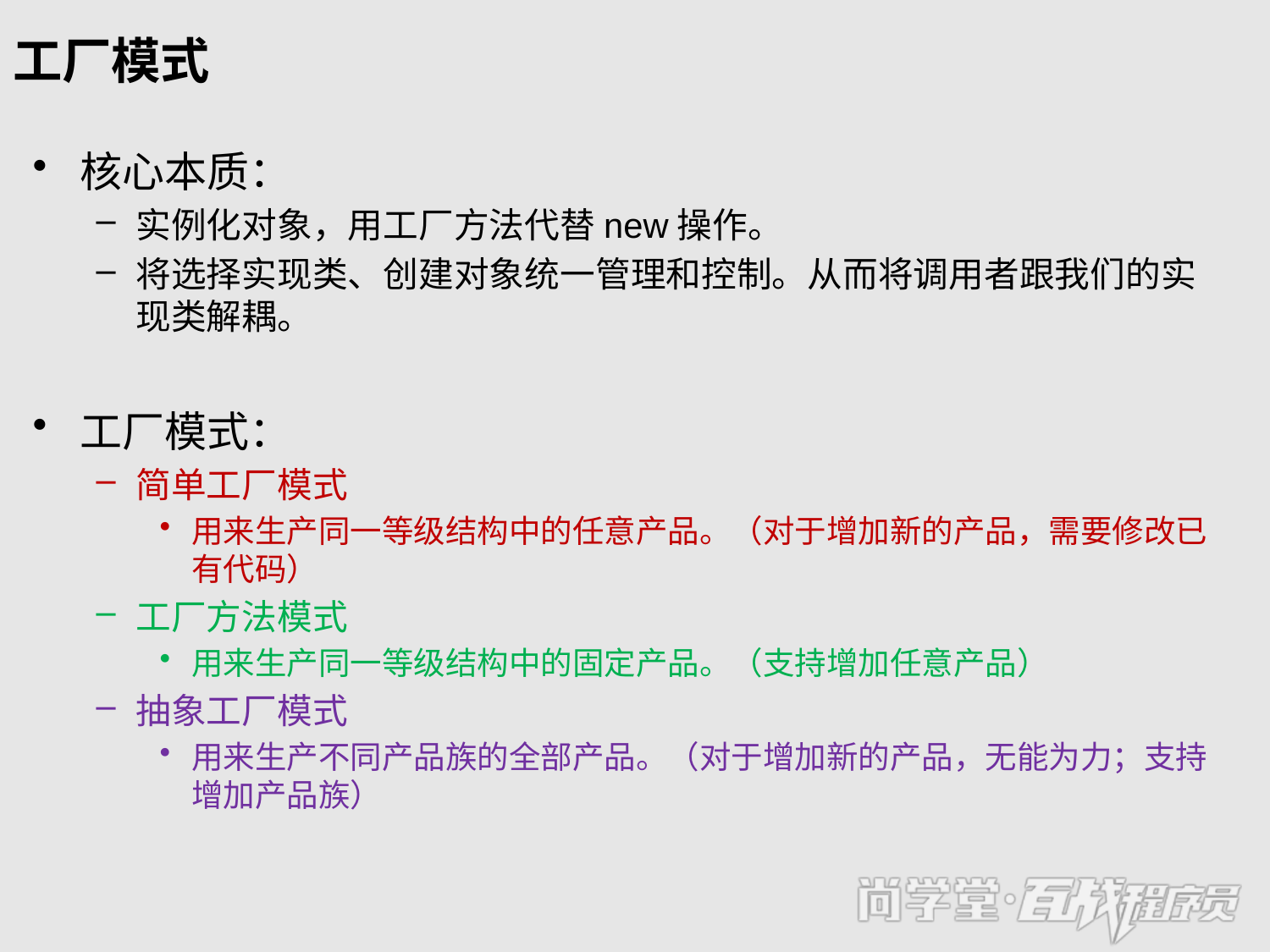

# 工厂模式
核心本质：
实例化对象，用工厂方法代替new操作。
将选择实现类、创建对象统一管理和控制。从而将调用者跟我们的实现类解耦。

工厂模式：
简单工厂模式
用来生产同一等级结构中的任意产品。（对于增加新的产品，需要修改已有代码）
工厂方法模式
用来生产同一等级结构中的固定产品。（支持增加任意产品）
抽象工厂模式
用来生产不同产品族的全部产品。（对于增加新的产品，无能为力；支持增加产品族）